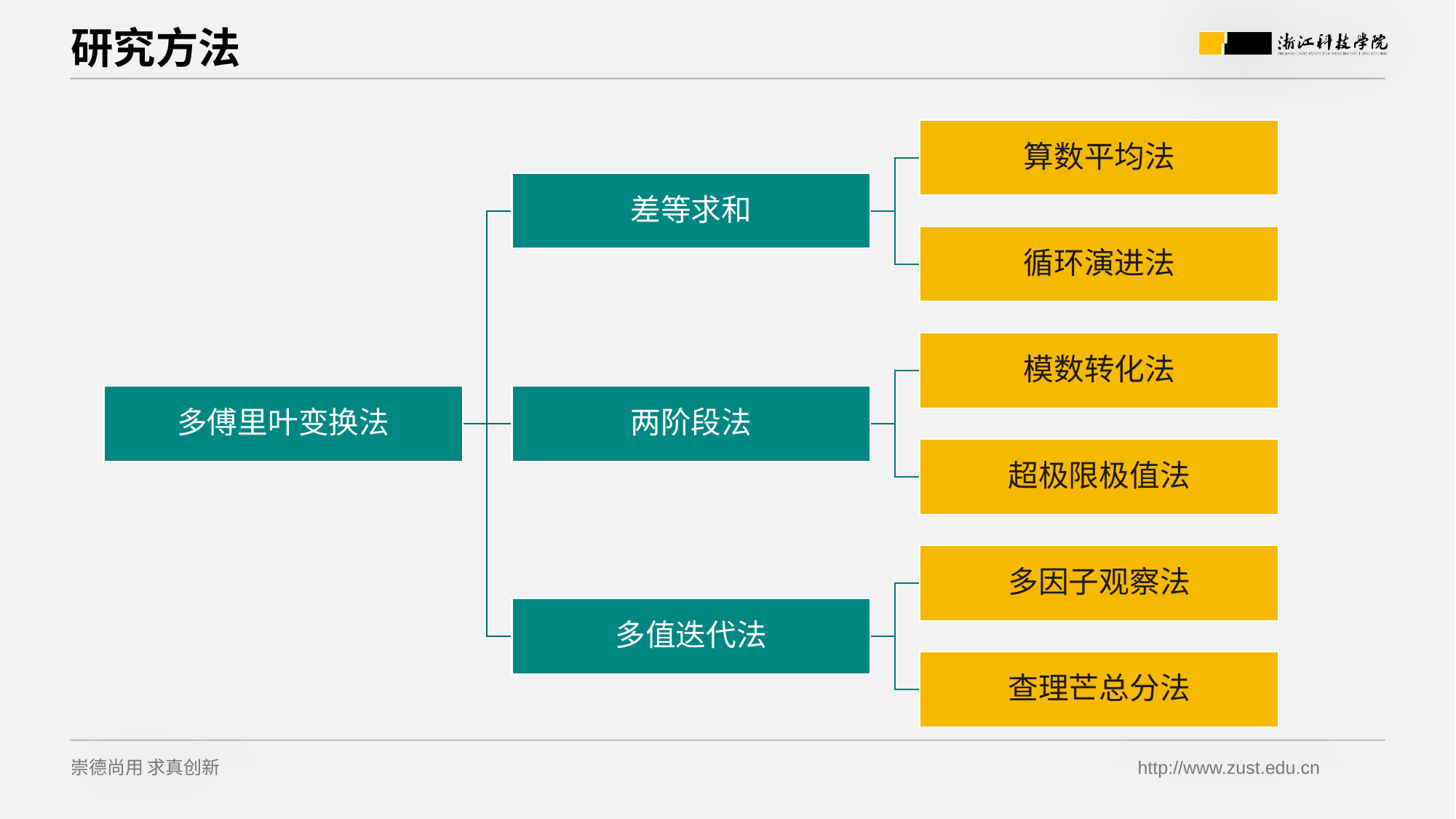

# 研究方法
多傅里叶变换法
差等求和
算数平均法
循环演进法
两阶段法
模数转化法
超极限极值法
多值迭代法
多因子观察法
查理芒总分法